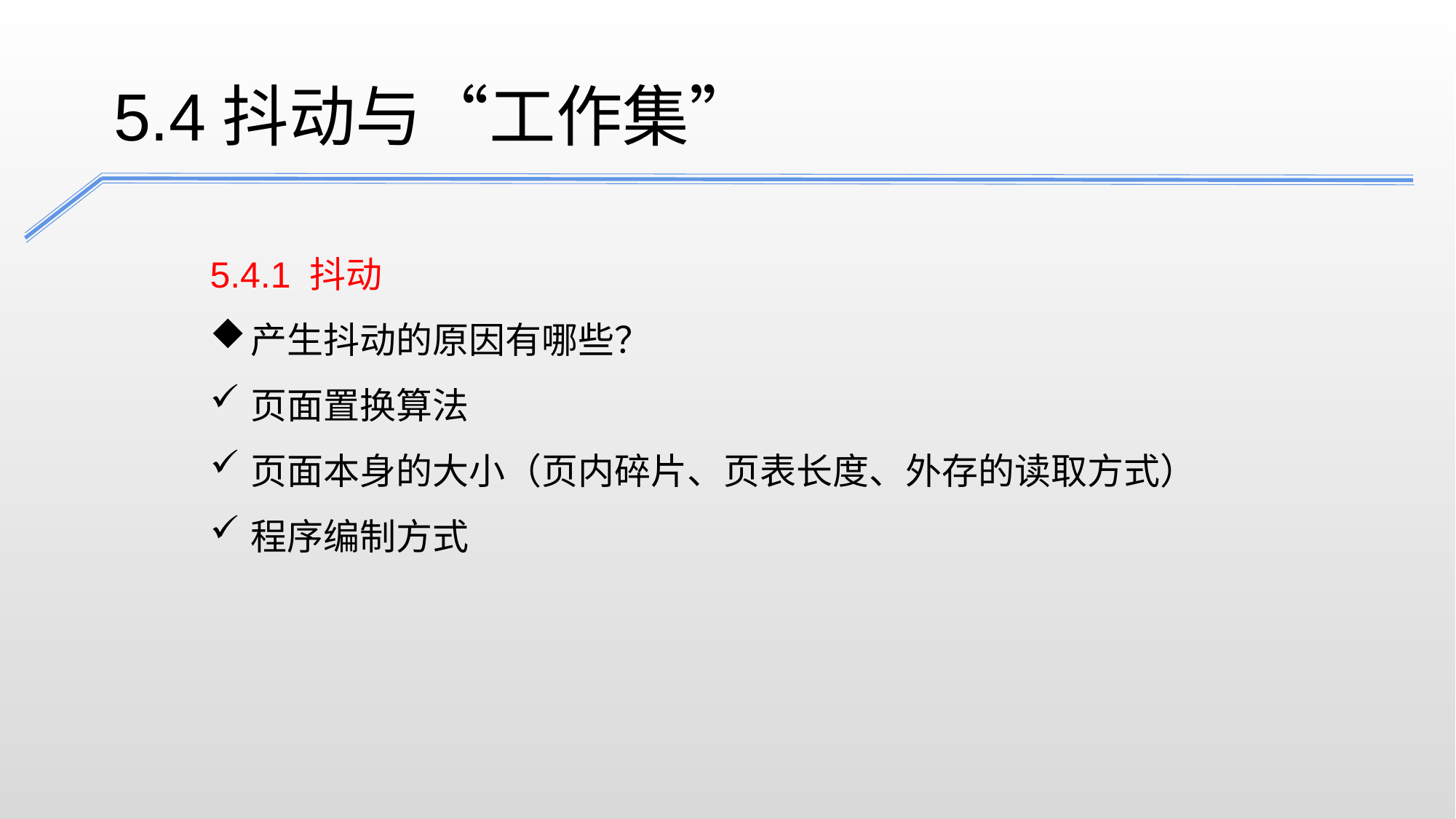

5.4抖动与“工作集”

5.4.1 抖动
产生抖动的原因有哪些？
页面置换算法
页面本身的大小（页内碎片、页表长度、外存的读取方式）
程序编制方式